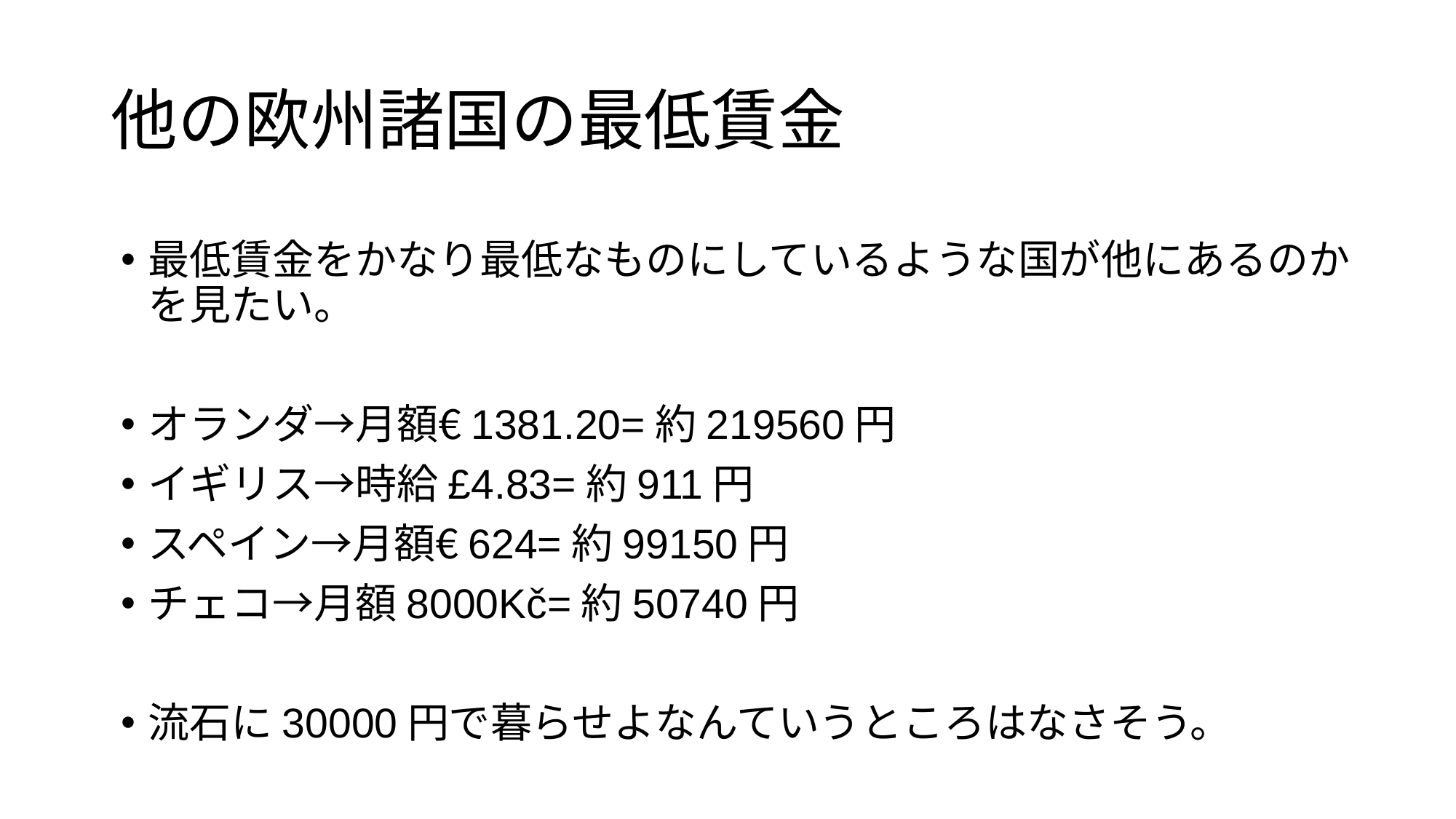

# 他の欧州諸国の最低賃金
最低賃金をかなり最低なものにしているような国が他にあるのかを見たい。

オランダ→月額€1381.20=約219560円
イギリス→時給£4.83=約911円
スペイン→月額€624=約99150円
チェコ→月額8000Kč=約50740円

流石に30000円で暮らせよなんていうところはなさそう。